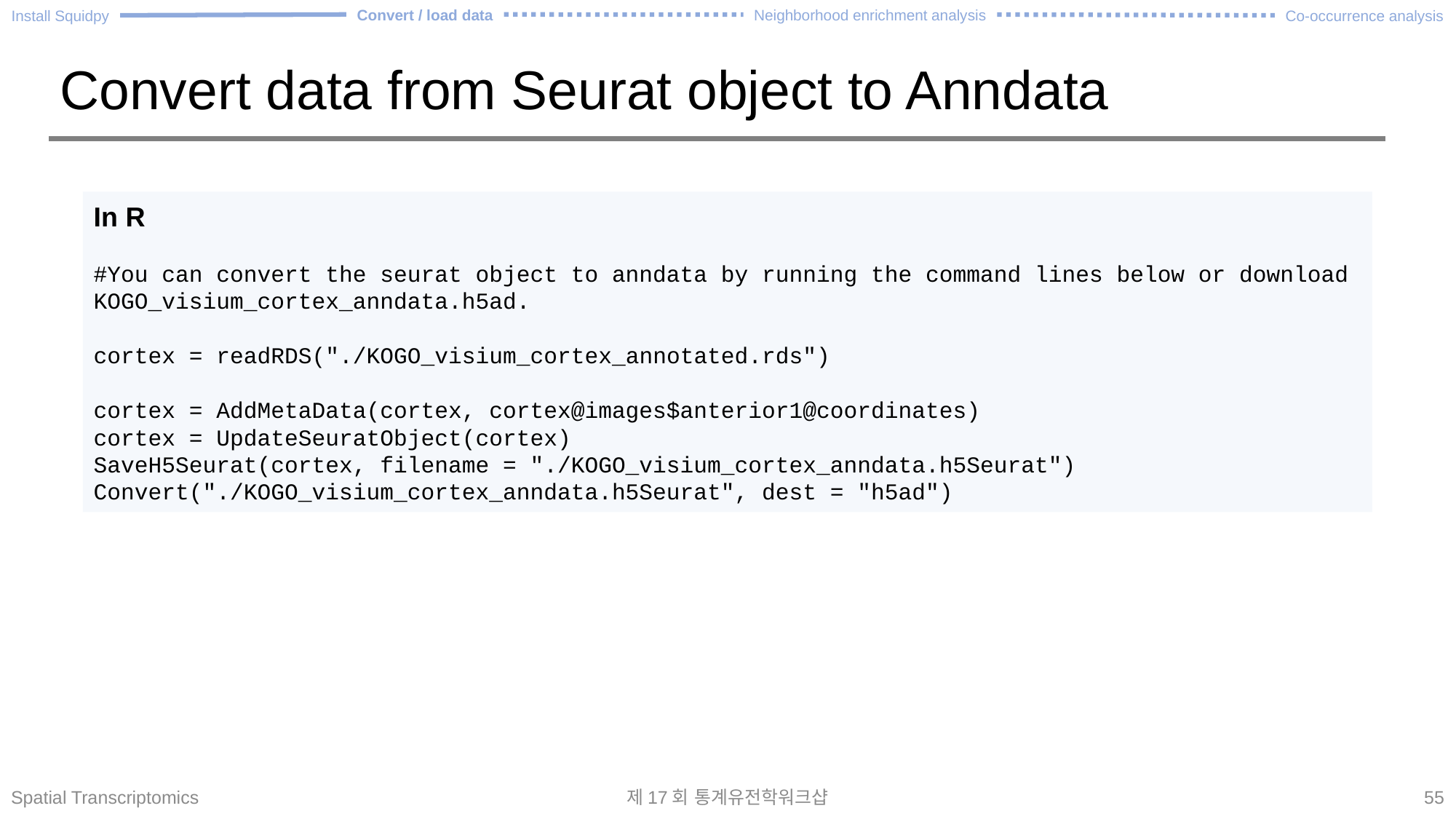

Convert / load data
Neighborhood enrichment analysis
Install Squidpy
Co-occurrence analysis
# Convert data from Seurat object to Anndata
In R

#You can convert the seurat object to anndata by running the command lines below or download KOGO_visium_cortex_anndata.h5ad.

cortex = readRDS("./KOGO_visium_cortex_annotated.rds")

cortex = AddMetaData(cortex, cortex@images$anterior1@coordinates)
cortex = UpdateSeuratObject(cortex)
SaveH5Seurat(cortex, filename = "./KOGO_visium_cortex_anndata.h5Seurat")
Convert("./KOGO_visium_cortex_anndata.h5Seurat", dest = "h5ad")
Spatial Transcriptomics
제17회 통계유전학워크샵
55